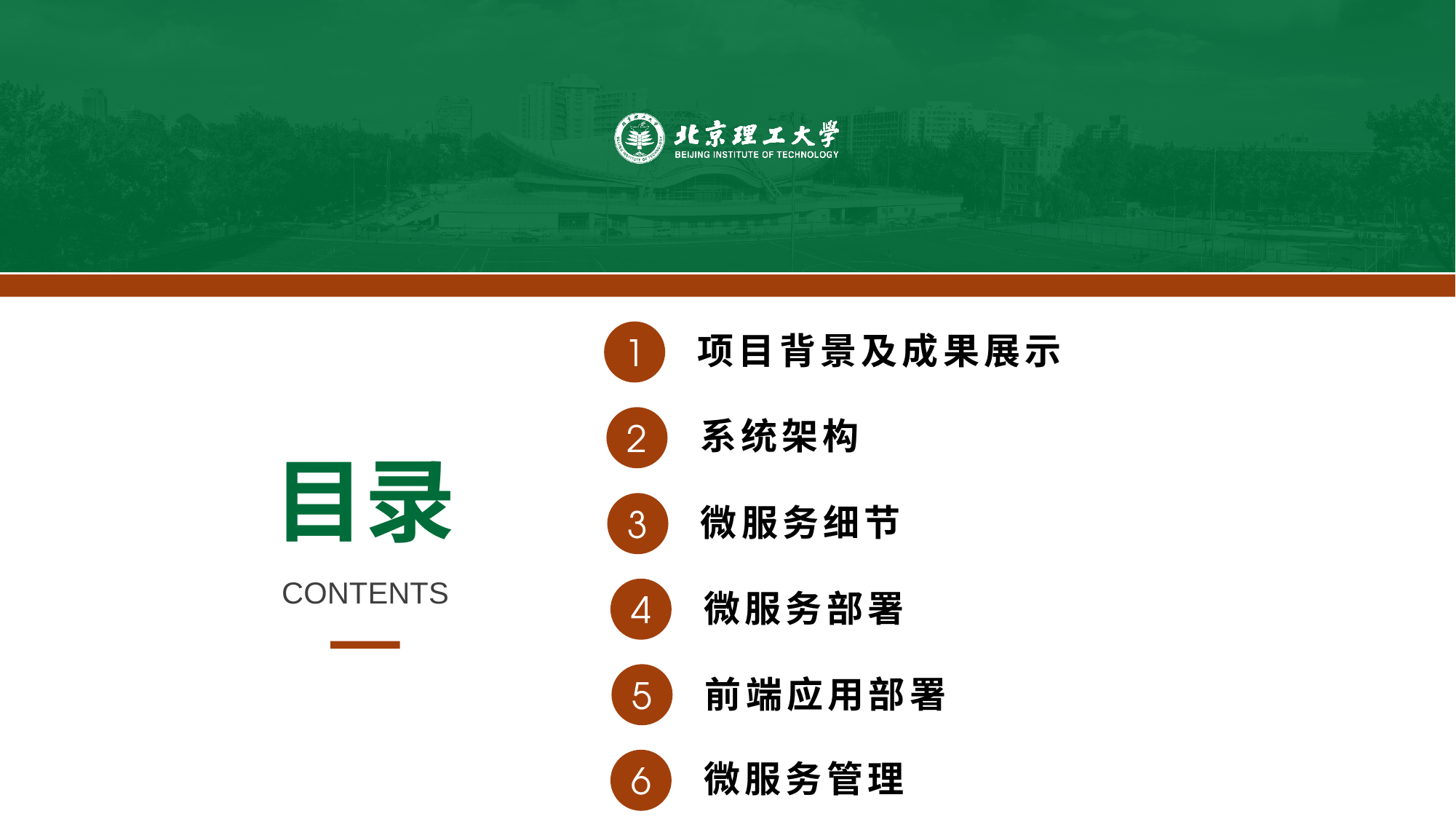

1
项目背景及成果展示
2
系统架构
目录
3
微服务细节
CONTENTS
4
微服务部署

5
前端应用部署
6
微服务管理